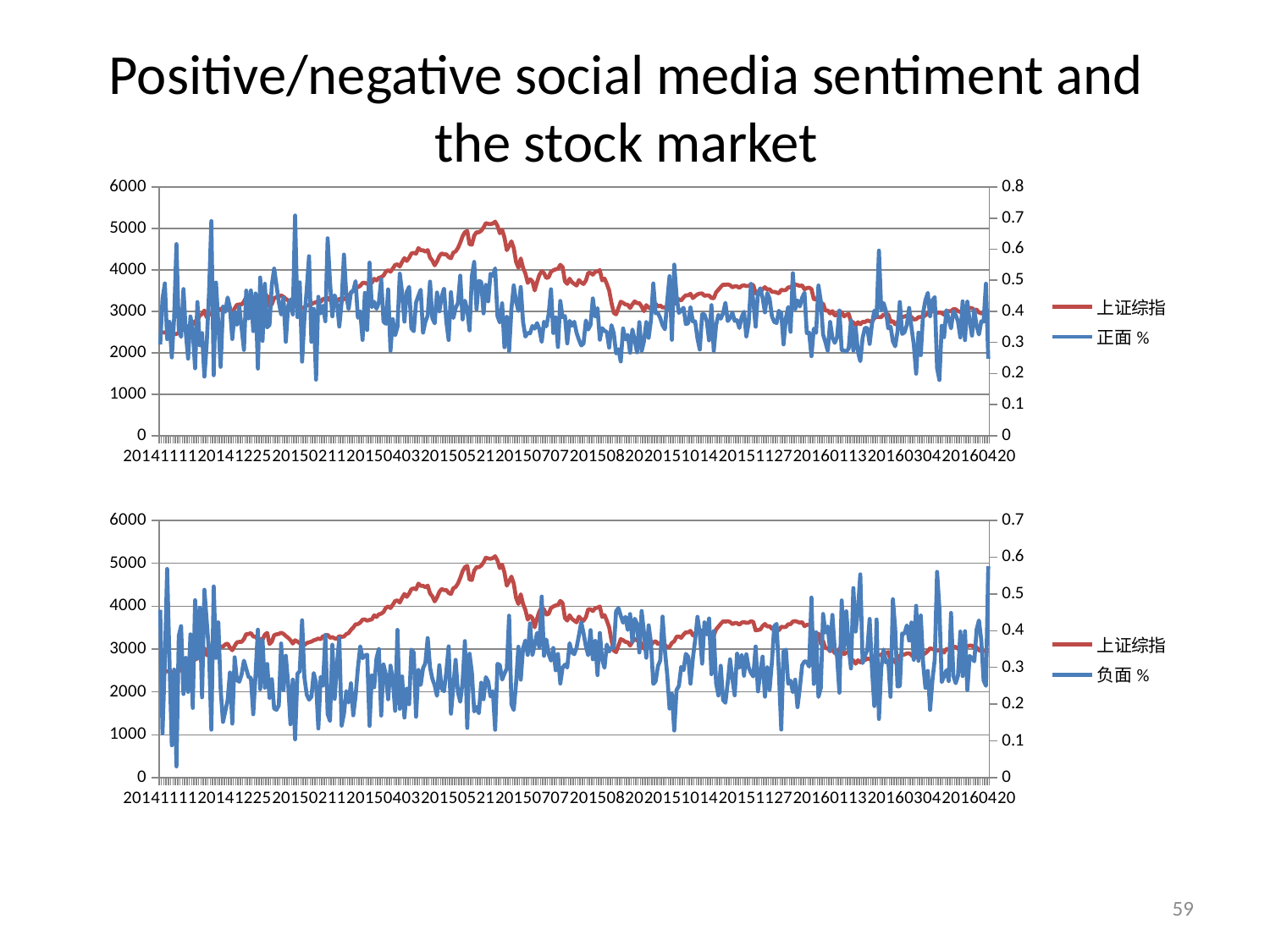

# Positive/negative social media sentiment and the stock market

### Chart

| Category | 上证综指 | 正面% |
|---|---|---|
| 20141111 | 2469.673 | 0.2932518451655521 |
| 20141112 | 2494.476 | 0.439599192241301 |
| 20141113 | 2485.6059999999998 | 0.49012893400969465 |
| 20141114 | 2478.824 | 0.310705274891991 |
| 20141117 | 2474.009 | 0.3662559455712959 |
| 20141118 | 2456.366 | 0.2518818327506074 |
| 20141119 | 2450.986 | 0.37948056209008696 |
| 20141120 | 2452.66 | 0.6167679808181846 |
| 20141121 | 2486.791 | 0.3403038993344059 |
| 20141124 | 2532.879 | 0.317794406825005 |
| 20141125 | 2567.597 | 0.4718805428121323 |
| 20141126 | 2604.345 | 0.33225457075937853 |
| 20141127 | 2630.486 | 0.247898077813211 |
| 20141128 | 2682.835000000003 | 0.3835767133527071 |
| 20141201 | 2680.155 | 0.33914664518964216 |
| 20141202 | 2763.545 | 0.216547554329159 |
| 20141203 | 2779.525 | 0.43010998077458645 |
| 20141204 | 2899.456 | 0.2908408166255604 |
| 20141205 | 2937.6469999999963 | 0.3300703948694442 |
| 20141208 | 3020.258 | 0.18993639839651633 |
| 20141209 | 2856.2689999999957 | 0.2949585699818869 |
| 20141210 | 2940.006 | 0.46112807300925296 |
| 20141211 | 2925.7429999999963 | 0.6907406153061868 |
| 20141212 | 2938.173 | 0.19429481096489 |
| 20141215 | 2953.421 | 0.49258478397266947 |
| 20141216 | 3021.518 | 0.35866621300327345 |
| 20141217 | 3061.02 | 0.221202181614781 |
| 20141218 | 3057.521 | 0.416096943491143 |
| 20141219 | 3108.59599999999 | 0.39848205101321077 |
| 20141222 | 3127.445 | 0.444642893677714 |
| 20141223 | 3032.612 | 0.41228964418178793 |
| 20141224 | 2972.532 | 0.31088486345607097 |
| 20141225 | 3072.536 | 0.3981670819699368 |
| 20141226 | 3157.603 | 0.35647027821341853 |
| 20141229 | 3168.016 | 0.414759953511806 |
| 20141230 | 3165.8150000000032 | 0.347284670683128 |
| 20141231 | 3234.677 | 0.275781413311239 |
| 20150105 | 3350.519 | 0.466934668410536 |
| 20150106 | 3351.446 | 0.3772744296235034 |
| 20150107 | 3373.954 | 0.467438816432232 |
| 20150108 | 3293.456 | 0.336533344698604 |
| 20150109 | 3285.412000000001 | 0.4576436612999755 |
| 20150112 | 3229.316000000001 | 0.21573003711447142 |
| 20150113 | 3235.301 | 0.5090767482258 |
| 20150114 | 3222.437 | 0.30478678291675265 |
| 20150115 | 3336.455 | 0.48894968751469453 |
| 20150116 | 3376.495 | 0.3483919093644589 |
| 20150119 | 3116.3510000000033 | 0.35614283503965666 |
| 20150120 | 3173.052 | 0.48579500203519554 |
| 20150121 | 3323.611 | 0.537768377875151 |
| 20150122 | 3343.344 | 0.483609507728426 |
| 20150123 | 3351.7639999999997 | 0.43057614877946665 |
| 20150126 | 3383.182 | 0.38980056546198966 |
| 20150127 | 3352.96 | 0.444918996041233 |
| 20150128 | 3305.738 | 0.30189670693395165 |
| 20150129 | 3262.305 | 0.417295295496846 |
| 20150130 | 3210.363 | 0.43838623492337553 |
| 20150202 | 3128.3 | 0.39003877811890153 |
| 20150203 | 3204.907 | 0.708785561003821 |
| 20150204 | 3174.1259999999997 | 0.3816047493997441 |
| 20150205 | 3136.531 | 0.49340839958896865 |
| 20150206 | 3075.907 | 0.23806706488438026 |
| 20150209 | 3095.124 | 0.377036592510109 |
| 20150210 | 3141.593 | 0.47049019925205066 |
| 20150211 | 3157.7039999999997 | 0.5776588270668499 |
| 20150212 | 3173.416 | 0.3018875548032545 |
| 20150213 | 3203.827 | 0.4085232560967368 |
| 20150216 | 3222.363 | 0.18009931845184426 |
| 20150217 | 3246.906 | 0.44704965864795493 |
| 20150225 | 3228.843 | 0.39360655140280854 |
| 20150226 | 3298.359 | 0.418249363860191 |
| 20150227 | 3310.303 | 0.3682570920215386 |
| 20150302 | 3336.284999999996 | 0.635376318891983 |
| 20150303 | 3263.052 | 0.49567226803576453 |
| 20150304 | 3279.533 | 0.38409118586175345 |
| 20150305 | 3248.476 | 0.45186737514744396 |
| 20150306 | 3241.1869999999963 | 0.42737114290297545 |
| 20150309 | 3302.408 | 0.35106894342441364 |
| 20150310 | 3286.0679999999998 | 0.43015306398777753 |
| 20150311 | 3290.9 | 0.5829037299399127 |
| 20150312 | 3349.323 | 0.4530929279574304 |
| 20150313 | 3372.9110000000032 | 0.4074029356574598 |
| 20150316 | 3449.305 | 0.4617029494688513 |
| 20150317 | 3502.847 | 0.46549853710721545 |
| 20150318 | 3577.301 | 0.497253528629566 |
| 20150319 | 3582.271 | 0.3791843326292245 |
| 20150320 | 3617.318 | 0.40028671438956753 |
| 20150323 | 3687.7279999999987 | 0.3079943807321913 |
| 20150324 | 3691.410000000001 | 0.4594822155701654 |
| 20150325 | 3660.726999999996 | 0.339763941450988 |
| 20150326 | 3682.095 | 0.556970490626817 |
| 20150327 | 3691.096 | 0.413546406441344 |
| 20150330 | 3786.5679999999998 | 0.4309702752549901 |
| 20150331 | 3747.899 | 0.40858847907659845 |
| 20150401 | 3810.294 | 0.42846770152907065 |
| 20150402 | 3825.7839999999997 | 0.5034183783576822 |
| 20150403 | 3863.929 | 0.36730360117965216 |
| 20150407 | 3961.378 | 0.359823036070776 |
| 20150408 | 3994.8110000000033 | 0.47078788350739 |
| 20150409 | 3957.534 | 0.27289247603244265 |
| 20150410 | 4034.310000000002 | 0.3749672527420674 |
| 20150413 | 4121.715 | 0.32304565694610893 |
| 20150414 | 4135.565000000001 | 0.349751768012583 |
| 20150415 | 4084.163 | 0.521415990523428 |
| 20150416 | 4194.823 | 0.46081684413993745 |
| 20150417 | 4287.295999999997 | 0.3668536117947549 |
| 20150420 | 4217.076999999999 | 0.4622931904302375 |
| 20150421 | 4293.623000000002 | 0.479041938933276 |
| 20150422 | 4398.494 | 0.3451271849229224 |
| 20150423 | 4414.508000000001 | 0.3358953663802898 |
| 20150424 | 4393.686000000002 | 0.428473584056725 |
| 20150427 | 4527.396000000003 | 0.449999888044038 |
| 20150428 | 4476.215 | 0.4697110317332929 |
| 20150429 | 4476.620000000004 | 0.33146001429952865 |
| 20150430 | 4441.655000000003 | 0.366200166572183 |
| 20150504 | 4480.464000000001 | 0.3865518974163001 |
| 20150505 | 4298.706 | 0.4958429095327325 |
| 20150506 | 4229.266000000001 | 0.377936104781503 |
| 20150507 | 4112.214000000001 | 0.3613341811581814 |
| 20150508 | 4205.9169999999995 | 0.4608585660421705 |
| 20150511 | 4333.584 | 0.40022426980790565 |
| 20150512 | 4401.219 | 0.44722480315472946 |
| 20150513 | 4375.76 | 0.473145838688603 |
| 20150514 | 4378.311000000002 | 0.36826663190546566 |
| 20150515 | 4308.691000000003 | 0.3078274822385935 |
| 20150518 | 4283.491 | 0.46179943762235975 |
| 20150519 | 4417.552000000002 | 0.37866777148624253 |
| 20150520 | 4446.288 | 0.4100101420434483 |
| 20150521 | 4529.422000000001 | 0.4267095233264083 |
| 20150522 | 4657.596000000001 | 0.515221534067024 |
| 20150525 | 4813.798 | 0.37407402497756165 |
| 20150526 | 4910.897000000002 | 0.43440967203164566 |
| 20150527 | 4941.714000000001 | 0.405699124669828 |
| 20150528 | 4620.266000000001 | 0.3386117556554745 |
| 20150529 | 4611.744 | 0.513917451904671 |
| 20150601 | 4828.737999999999 | 0.559337212739304 |
| 20150602 | 4910.527 | 0.40658679823389265 |
| 20150603 | 4909.977999999999 | 0.4984271973989699 |
| 20150604 | 4947.102000000004 | 0.4944912268470474 |
| 20150605 | 5023.096000000001 | 0.39352676984328316 |
| 20150608 | 5131.88099999999 | 0.4854226372341148 |
| 20150609 | 5113.534000000001 | 0.4323841101930588 |
| 20150610 | 5106.0359 | 0.5211091838125572 |
| 20150611 | 5121.592500000003 | 0.5143193172222086 |
| 20150612 | 5166.35 | 0.538563922983581 |
| 20150615 | 5062.9929 | 0.38447042171608553 |
| 20150616 | 4887.432 | 0.3643518718710345 |
| 20150617 | 4967.898300000002 | 0.4261077278348449 |
| 20150618 | 4785.356000000003 | 0.2844369133229629 |
| 20150619 | 4478.3643 | 0.382497791451433 |
| 20150623 | 4576.492200000002 | 0.271700649419916 |
| 20150624 | 4690.149700000001 | 0.4084484986976075 |
| 20150625 | 4527.778899999999 | 0.483679026797919 |
| 20150626 | 4192.8733999999995 | 0.43191752694265884 |
| 20150629 | 4053.0304 | 0.4014156941996638 |
| 20150630 | 4277.221900000001 | 0.47833004786622 |
| 20150701 | 4053.6997 | 0.3668282455114095 |
| 20150702 | 3912.7667999999962 | 0.31869686212270565 |
| 20150703 | 3686.9153000000033 | 0.3306859993357319 |
| 20150706 | 3775.9122 | 0.328993250018075 |
| 20150707 | 3727.1247999999987 | 0.353011027430974 |
| 20150708 | 3507.1923 | 0.34433715003158955 |
| 20150709 | 3709.330400000001 | 0.3621938813328509 |
| 20150710 | 3877.8034000000002 | 0.34304116155918 |
| 20150713 | 3970.3878 | 0.301697055098057 |
| 20150714 | 3924.4871 | 0.3668081345991183 |
| 20150715 | 3805.7033 | 0.3515717250038234 |
| 20150716 | 3823.1755 | 0.39110941247780545 |
| 20150717 | 3957.3516000000022 | 0.4712154759813811 |
| 20150720 | 3992.1096 | 0.3303229417783779 |
| 20150721 | 4017.6748 | 0.38092775196088796 |
| 20150722 | 4026.045 | 0.2853474243188173 |
| 20150723 | 4123.923400000001 | 0.4336621882709354 |
| 20150724 | 4070.908 | 0.381469803867476 |
| 20150727 | 3725.5582 | 0.38508979451593045 |
| 20150728 | 3663.0024 | 0.29688052043223245 |
| 20150729 | 3789.1679999999997 | 0.3695517646040705 |
| 20150730 | 3705.7655999999997 | 0.35390861311738453 |
| 20150731 | 3663.7255999999998 | 0.366651621473296 |
| 20150803 | 3622.9051 | 0.33044588628284316 |
| 20150804 | 3756.5448999999962 | 0.3089375112896128 |
| 20150805 | 3694.573300000003 | 0.290147077976171 |
| 20150806 | 3661.5392 | 0.29651568856386146 |
| 20150807 | 3744.2044999999957 | 0.3708870312806709 |
| 20150810 | 3928.4154000000012 | 0.3414566486898294 |
| 20150811 | 3927.9083 | 0.356567550775112 |
| 20150812 | 3886.3198 | 0.441728536854739 |
| 20150813 | 3954.5561 | 0.38330269206649353 |
| 20150814 | 3965.3349 | 0.41028949711220253 |
| 20150817 | 3993.6677 | 0.308596028518769 |
| 20150818 | 3748.1639 | 0.345923156255224 |
| 20150819 | 3794.1094 | 0.33746785398210577 |
| 20150820 | 3664.2907 | 0.3333945306200025 |
| 20150821 | 3507.7439999999997 | 0.2833044152418569 |
| 20150824 | 3209.905 | 0.355392157815237 |
| 20150825 | 2964.9674 | 0.3294560418466598 |
| 20150826 | 2927.287999999997 | 0.26431309121335045 |
| 20150827 | 3083.591200000001 | 0.27835997330898665 |
| 20150828 | 3232.3495 | 0.23868968979061 |
| 20150831 | 3205.9855 | 0.34493557533796665 |
| 20150901 | 3166.6239 | 0.30920148590086177 |
| 20150902 | 3160.1669999999963 | 0.324241155647151 |
| 20150907 | 3080.4201 | 0.2668313594827328 |
| 20150908 | 3170.4522 | 0.34148400932101264 |
| 20150909 | 3243.088899999996 | 0.30691350242765253 |
| 20150910 | 3197.893200000003 | 0.2679148823615615 |
| 20150911 | 3200.2337 | 0.365246002315719 |
| 20150914 | 3114.798 | 0.27191654865954046 |
| 20150915 | 3005.1722 | 0.3039097052741539 |
| 20150916 | 3152.2632 | 0.3652887496335445 |
| 20150917 | 3086.0611 | 0.3147303456695593 |
| 20150918 | 3097.9172000000012 | 0.37152809840055145 |
| 20150921 | 3156.5399 | 0.4899074226849834 |
| 20150922 | 3185.6187 | 0.3943499647162548 |
| 20150923 | 3115.8881 | 0.394392220414137 |
| 20150924 | 3142.686899999995 | 0.3784862705546359 |
| 20150925 | 3092.347 | 0.3550957118816435 |
| 20150928 | 3100.7559 | 0.342355526612426 |
| 20150929 | 3038.1367999999998 | 0.4341989684884903 |
| 20150930 | 3052.7814 | 0.513384713793289 |
| 20151008 | 3143.3573000000033 | 0.3082835253576569 |
| 20151009 | 3183.1516 | 0.5505485297696006 |
| 20151012 | 3287.6623999999997 | 0.44938760533705696 |
| 20151013 | 3293.2301 | 0.395051322432579 |
| 20151014 | 3262.4414 | 0.402164330128001 |
| 20151015 | 3338.073 | 0.4117015743076595 |
| 20151016 | 3391.3516000000022 | 0.35894662187499865 |
| 20151019 | 3386.7003 | 0.36147954585895553 |
| 20151020 | 3425.3303000000033 | 0.4134979168482761 |
| 20151021 | 3320.6761 | 0.3675805136642441 |
| 20151022 | 3368.7387999999987 | 0.36782815527017465 |
| 20151023 | 3412.4338000000002 | 0.3122201946882173 |
| 20151026 | 3429.5808999999963 | 0.2770670762070321 |
| 20151027 | 3434.3360000000002 | 0.3905179863105519 |
| 20151028 | 3375.1961 | 0.39054613118666265 |
| 20151029 | 3387.3154000000022 | 0.36765954391343 |
| 20151030 | 3382.5612 | 0.30650685965529645 |
| 20151102 | 3325.0845999999997 | 0.4201246903161833 |
| 20151103 | 3316.6954 | 0.27246863651444153 |
| 20151104 | 3459.6396 | 0.35556735225425146 |
| 20151105 | 3522.8185 | 0.38882899216736116 |
| 20151106 | 3590.0324 | 0.37645658762577977 |
| 20151109 | 3646.8811000000032 | 0.3943182071469451 |
| 20151110 | 3640.4853 | 0.4275994997419424 |
| 20151111 | 3650.2493999999997 | 0.36898506799267616 |
| 20151112 | 3632.9016 | 0.378664579749486 |
| 20151113 | 3580.8388 | 0.395751729763112 |
| 20151116 | 3606.9574000000002 | 0.36946249217207877 |
| 20151117 | 3604.7951 | 0.37150438570378164 |
| 20151118 | 3568.4676 | 0.3462285600582665 |
| 20151119 | 3617.062 | 0.38204240163575653 |
| 20151120 | 3630.4995 | 0.3989240490748572 |
| 20151123 | 3610.3195000000032 | 0.31926922482622 |
| 20151124 | 3616.1125 | 0.3623679655480489 |
| 20151125 | 3647.930000000001 | 0.488575953476491 |
| 20151126 | 3635.5521 | 0.4340373183103399 |
| 20151127 | 3436.303 | 0.35056781024864964 |
| 20151130 | 3445.4048 | 0.46028694590463065 |
| 20151201 | 3456.3085 | 0.474197265770979 |
| 20151202 | 3536.9051 | 0.4435302594777579 |
| 20151203 | 3584.8237 | 0.396732535141167 |
| 20151204 | 3524.992 | 0.459429924887117 |
| 20151207 | 3536.9272 | 0.440938535046077 |
| 20151208 | 3470.0697999999998 | 0.38386187031139846 |
| 20151209 | 3472.4394 | 0.3660939645976745 |
| 20151210 | 3455.4951000000033 | 0.36231921320302846 |
| 20151211 | 3434.5813 | 0.4017472720467868 |
| 20151214 | 3520.6681999999987 | 0.3945584389458689 |
| 20151215 | 3510.354000000001 | 0.293609986212328 |
| 20151216 | 3516.186699999996 | 0.3783728722256692 |
| 20151217 | 3579.999 | 0.414132306143958 |
| 20151218 | 3578.964 | 0.33397715491205365 |
| 20151221 | 3642.472 | 0.522929998405038 |
| 20151222 | 3651.7669999999957 | 0.40674847127026953 |
| 20151223 | 3636.0889999999963 | 0.435625378608105 |
| 20151224 | 3612.485 | 0.41581502047833274 |
| 20151225 | 3627.914 | 0.444007489585144 |
| 20151228 | 3533.779 | 0.46019702267314955 |
| 20151229 | 3563.736 | 0.32997905831066365 |
| 20151230 | 3572.876 | 0.33128821321645796 |
| 20151231 | 3539.182 | 0.255766927995325 |
| 20160104 | 3296.258 | 0.3441837150998098 |
| 20160105 | 3287.711 | 0.3306484845375595 |
| 20160106 | 3361.84 | 0.4833152787801064 |
| 20160107 | 3125.002 | 0.4330263980565154 |
| 20160108 | 3186.412000000001 | 0.3251918981985414 |
| 20160111 | 3016.7039999999997 | 0.30040896263738953 |
| 20160112 | 3022.861 | 0.272556874670727 |
| 20160113 | 2949.597 | 0.3660440195094735 |
| 20160114 | 3007.6489999999962 | 0.3157422558947874 |
| 20160115 | 2900.9698 | 0.2984784433258909 |
| 20160118 | 2913.8367 | 0.3160290236202384 |
| 20160119 | 3007.7393 | 0.4027851158244655 |
| 20160120 | 2976.694 | 0.2748408637674318 |
| 20160121 | 2880.482 | 0.273561555359537 |
| 20160122 | 2916.562 | 0.27055969053010975 |
| 20160125 | 2938.515 | 0.2806477346011765 |
| 20160126 | 2749.784999999996 | 0.37097175406574245 |
| 20160127 | 2735.558 | 0.27401039517079845 |
| 20160128 | 2655.661 | 0.3475444965924341 |
| 20160129 | 2737.6 | 0.26924479070641 |
| 20160201 | 2688.854000000001 | 0.23939341640833423 |
| 20160202 | 2749.57 | 0.3149032177810774 |
| 20160203 | 2739.246999999996 | 0.34673887299585465 |
| 20160204 | 2781.023 | 0.346100154166668 |
| 20160205 | 2763.492 | 0.29503515149973175 |
| 20160215 | 2746.196 | 0.35834836073635046 |
| 20160216 | 2836.571 | 0.402441724840941 |
| 20160217 | 2867.338 | 0.3832218811856709 |
| 20160218 | 2862.893000000003 | 0.595738541755841 |
| 20160219 | 2860.021 | 0.403891890601494 |
| 20160222 | 2927.175 | 0.42670307488795245 |
| 20160223 | 2903.3310000000033 | 0.40140422918276664 |
| 20160224 | 2928.896 | 0.3452878885500523 |
| 20160225 | 2741.2449999999963 | 0.3513257838632109 |
| 20160226 | 2767.21 | 0.30347989226954497 |
| 20160229 | 2687.979 | 0.2873324446433388 |
| 20160301 | 2733.17 | 0.3355941581591663 |
| 20160302 | 2849.681 | 0.43007089608147253 |
| 20160303 | 2859.758 | 0.3271671967269091 |
| 20160304 | 2874.1469999999963 | 0.33282889325988574 |
| 20160307 | 2897.34 | 0.3563003596180053 |
| 20160308 | 2901.387 | 0.41130395516021745 |
| 20160309 | 2862.556 | 0.3478818302082025 |
| 20160310 | 2804.7259999999997 | 0.2935425664926274 |
| 20160311 | 2810.307 | 0.199395572148411 |
| 20160314 | 2859.499 | 0.3314330948273703 |
| 20160315 | 2864.368 | 0.259159065068055 |
| 20160316 | 2870.430000000001 | 0.3956467794293528 |
| 20160317 | 2904.8320000000012 | 0.4363878455575518 |
| 20160318 | 2955.15 | 0.459485633931731 |
| 20160321 | 3018.802 | 0.38428021086956166 |
| 20160322 | 2999.363 | 0.43561292684293246 |
| 20160323 | 3009.96 | 0.44603023083133747 |
| 20160324 | 2960.970000000001 | 0.216643543222619 |
| 20160325 | 2979.434 | 0.178892855371513 |
| 20160328 | 2957.82 | 0.353602335706181 |
| 20160329 | 2919.8320000000012 | 0.3167690864921279 |
| 20160330 | 3000.645 | 0.4038263237761515 |
| 20160331 | 3003.9150000000022 | 0.3765947094412053 |
| 20160401 | 3009.53 | 0.345349447805319 |
| 20160405 | 3053.065 | 0.400407413533308 |
| 20160406 | 3050.592 | 0.3885815622740009 |
| 20160407 | 3008.42 | 0.3678821744861084 |
| 20160408 | 2984.958 | 0.3159799172223168 |
| 20160411 | 3033.957 | 0.43230579162948296 |
| 20160412 | 3023.6459999999997 | 0.3072824377258355 |
| 20160413 | 3066.638 | 0.4314477995357525 |
| 20160414 | 3082.362 | 0.3689101975935065 |
| 20160415 | 3078.117 | 0.32180969074347265 |
| 20160418 | 3033.66 | 0.4049040864530651 |
| 20160419 | 3042.823 | 0.352343426040431 |
| 20160420 | 2972.584 | 0.32553697113399666 |
| 20160421 | 2952.8910000000033 | 0.368195947155133 |
| 20160422 | 2959.24 | 0.3671173419375233 |
| 20160425 | 2946.67 | 0.4892408024948605 |
| 20160426 | 2964.7 | 0.24758653974186925 |

### Chart

| Category | 上证综指 | 负面% |
|---|---|---|
| 20141111 | 2469.673 | 0.45691862024668445 |
| 20141112 | 2494.476 | 0.12025379496356213 |
| 20141113 | 2485.6059999999998 | 0.317393028318229 |
| 20141114 | 2478.824 | 0.568022104640223 |
| 20141117 | 2474.009 | 0.31635443144748465 |
| 20141118 | 2456.366 | 0.08789869829977325 |
| 20141119 | 2450.986 | 0.29394287163036453 |
| 20141120 | 2452.66 | 0.03058800503810769 |
| 20141121 | 2486.791 | 0.3860949999733539 |
| 20141124 | 2532.879 | 0.4124205710067355 |
| 20141125 | 2567.597 | 0.2276086543757588 |
| 20141126 | 2604.345 | 0.326112026620324 |
| 20141127 | 2630.486 | 0.233261074020339 |
| 20141128 | 2682.835000000003 | 0.39015250882983565 |
| 20141201 | 2680.155 | 0.189661866139784 |
| 20141202 | 2763.545 | 0.4830378261674544 |
| 20141203 | 2779.525 | 0.32440926169918965 |
| 20141204 | 2899.456 | 0.4626574444371538 |
| 20141205 | 2937.6469999999963 | 0.218432722727758 |
| 20141208 | 3020.258 | 0.5113775256553026 |
| 20141209 | 2856.2689999999957 | 0.42638385193856265 |
| 20141210 | 2940.006 | 0.3410589016440608 |
| 20141211 | 2925.7429999999963 | 0.130334099946939 |
| 20141212 | 2938.173 | 0.520415627710535 |
| 20141215 | 2953.421 | 0.3259584914298081 |
| 20141216 | 3021.518 | 0.4225887165476995 |
| 20141217 | 3061.02 | 0.2400622329867703 |
| 20141218 | 3057.521 | 0.151532760122583 |
| 20141219 | 3108.59599999999 | 0.180717166621513 |
| 20141222 | 3127.445 | 0.21071989057348045 |
| 20141223 | 3032.612 | 0.2859513084898674 |
| 20141224 | 2972.532 | 0.14690433575972342 |
| 20141225 | 3072.536 | 0.3276108235748239 |
| 20141226 | 3157.603 | 0.26509100712132555 |
| 20141229 | 3168.016 | 0.260861367474191 |
| 20141230 | 3165.8150000000032 | 0.280517524087355 |
| 20141231 | 3234.677 | 0.3182879462251663 |
| 20150105 | 3350.519 | 0.29582695608773946 |
| 20150106 | 3351.446 | 0.2736541386249389 |
| 20150107 | 3373.954 | 0.27137087360962786 |
| 20150108 | 3293.456 | 0.172526328063999 |
| 20150109 | 3285.412000000001 | 0.279797711134318 |
| 20150112 | 3229.316000000001 | 0.4028126912899131 |
| 20150113 | 3235.301 | 0.240358900610006 |
| 20150114 | 3222.437 | 0.37499980891881646 |
| 20150115 | 3336.455 | 0.24485341417627032 |
| 20150116 | 3376.495 | 0.30927770866518 |
| 20150119 | 3116.3510000000033 | 0.21704271482508322 |
| 20150120 | 3173.052 | 0.2678238439659905 |
| 20150121 | 3323.611 | 0.18775292728151488 |
| 20150122 | 3343.344 | 0.18475160288976422 |
| 20150123 | 3351.7639999999997 | 0.1962647562821332 |
| 20150126 | 3383.182 | 0.36513962572016 |
| 20150127 | 3352.96 | 0.238362925697621 |
| 20150128 | 3305.738 | 0.3316967255690295 |
| 20150129 | 3262.305 | 0.2553350157233948 |
| 20150130 | 3210.363 | 0.14549120465775126 |
| 20150202 | 3128.3 | 0.266717511663973 |
| 20150203 | 3204.907 | 0.104237052610547 |
| 20150204 | 3174.1259999999997 | 0.282819624424387 |
| 20150205 | 3136.531 | 0.28959099753211 |
| 20150206 | 3075.907 | 0.4283608634473019 |
| 20150209 | 3095.124 | 0.2731577873054065 |
| 20150210 | 3141.593 | 0.22565808233981588 |
| 20150211 | 3157.7039999999997 | 0.212157774873195 |
| 20150212 | 3173.416 | 0.21980068686913526 |
| 20150213 | 3203.827 | 0.2847216364215746 |
| 20150216 | 3222.363 | 0.2586358207434996 |
| 20150217 | 3246.906 | 0.133754711012672 |
| 20150225 | 3228.843 | 0.274172238599993 |
| 20150226 | 3298.359 | 0.250158625735055 |
| 20150227 | 3310.303 | 0.38850622630618 |
| 20150302 | 3336.284999999996 | 0.173319714950951 |
| 20150303 | 3263.052 | 0.154157040977556 |
| 20150304 | 3279.533 | 0.3617197728860574 |
| 20150305 | 3248.476 | 0.21441063063223742 |
| 20150306 | 3241.1869999999963 | 0.308396477224982 |
| 20150309 | 3302.408 | 0.3800384842863033 |
| 20150310 | 3286.0679999999998 | 0.14152165467177688 |
| 20150311 | 3290.9 | 0.17385117970261688 |
| 20150312 | 3349.323 | 0.235514296228609 |
| 20150313 | 3372.9110000000032 | 0.204388732113204 |
| 20150316 | 3449.305 | 0.256764187798585 |
| 20150317 | 3502.847 | 0.16959391847297622 |
| 20150318 | 3577.301 | 0.22270317928810188 |
| 20150319 | 3582.271 | 0.2984020273519334 |
| 20150320 | 3617.318 | 0.3574169150708869 |
| 20150323 | 3687.7279999999987 | 0.3250921677894849 |
| 20150324 | 3691.410000000001 | 0.33214933713276146 |
| 20150325 | 3660.726999999996 | 0.334773644687775 |
| 20150326 | 3682.095 | 0.14090059800357088 |
| 20150327 | 3691.096 | 0.277991673663489 |
| 20150330 | 3786.5679999999998 | 0.245976617310152 |
| 20150331 | 3747.899 | 0.3249610976476519 |
| 20150401 | 3810.294 | 0.349967816787328 |
| 20150402 | 3825.7839999999997 | 0.16890296021073 |
| 20150403 | 3863.929 | 0.3080150363562543 |
| 20150407 | 3961.378 | 0.28097209151548164 |
| 20150408 | 3994.8110000000033 | 0.21319391257269132 |
| 20150409 | 3957.534 | 0.3047653367689879 |
| 20150410 | 4034.310000000002 | 0.267275453223159 |
| 20150413 | 4121.715 | 0.181877692553033 |
| 20150414 | 4135.565000000001 | 0.40217664113159 |
| 20150415 | 4084.163 | 0.18718558038203426 |
| 20150416 | 4194.823 | 0.275152334139773 |
| 20150417 | 4287.295999999997 | 0.16339351656873888 |
| 20150420 | 4217.076999999999 | 0.24206430281912342 |
| 20150421 | 4293.623000000002 | 0.19969921595981788 |
| 20150422 | 4398.494 | 0.3484370313146025 |
| 20150423 | 4414.508000000001 | 0.34058437070911846 |
| 20150424 | 4393.686000000002 | 0.165570465563257 |
| 20150427 | 4527.396000000003 | 0.2931518765870643 |
| 20150428 | 4476.215 | 0.25226147030193374 |
| 20150429 | 4476.620000000004 | 0.29793945517375 |
| 20150430 | 4441.655000000003 | 0.31133273984798066 |
| 20150504 | 4480.464000000001 | 0.3799741552052469 |
| 20150505 | 4298.706 | 0.2995456911605804 |
| 20150506 | 4229.266000000001 | 0.26908620214789253 |
| 20150507 | 4112.214000000001 | 0.25088081002594453 |
| 20150508 | 4205.9169999999995 | 0.222381982988024 |
| 20150511 | 4333.584 | 0.3057443826294924 |
| 20150512 | 4401.219 | 0.242227797233413 |
| 20150513 | 4375.76 | 0.23500374419796233 |
| 20150514 | 4378.311000000002 | 0.28698938527611845 |
| 20150515 | 4308.691000000003 | 0.35734447908250877 |
| 20150518 | 4283.491 | 0.1738130070365602 |
| 20150519 | 4417.552000000002 | 0.246130728415029 |
| 20150520 | 4446.288 | 0.320435783623316 |
| 20150521 | 4529.422000000001 | 0.23218988300842122 |
| 20150522 | 4657.596000000001 | 0.2063611607443042 |
| 20150525 | 4813.798 | 0.259528364430317 |
| 20150526 | 4910.897000000002 | 0.371709047827372 |
| 20150527 | 4941.714000000001 | 0.13526026447748132 |
| 20150528 | 4620.266000000001 | 0.3373254342672139 |
| 20150529 | 4611.744 | 0.28572507850837575 |
| 20150601 | 4828.737999999999 | 0.179935114333048 |
| 20150602 | 4910.527 | 0.192586264642099 |
| 20150603 | 4909.977999999999 | 0.175300875139497 |
| 20150604 | 4947.102000000004 | 0.258332608607285 |
| 20150605 | 5023.096000000001 | 0.21319983917129445 |
| 20150608 | 5131.88099999999 | 0.27348600630404396 |
| 20150609 | 5113.534000000001 | 0.2610664498299615 |
| 20150610 | 5106.0359 | 0.22058432713595888 |
| 20150611 | 5121.592500000003 | 0.2352536747057588 |
| 20150612 | 5166.35 | 0.130267332398158 |
| 20150615 | 5062.9929 | 0.309650055941481 |
| 20150616 | 4887.432 | 0.30629789305159 |
| 20150617 | 4967.898300000002 | 0.266579542229574 |
| 20150618 | 4785.356000000003 | 0.2830825570516363 |
| 20150619 | 4478.3643 | 0.296642358378673 |
| 20150623 | 4576.492200000002 | 0.44091664392704577 |
| 20150624 | 4690.149700000001 | 0.199460096038687 |
| 20150625 | 4527.778899999999 | 0.1839837326351693 |
| 20150626 | 4192.8733999999995 | 0.25825774096311555 |
| 20150629 | 4053.0304 | 0.356228049405962 |
| 20150630 | 4277.221900000001 | 0.2665150525969265 |
| 20150701 | 4053.6997 | 0.3519937616144529 |
| 20150702 | 3912.7667999999962 | 0.3733151618128572 |
| 20150703 | 3686.9153000000033 | 0.3341588228250498 |
| 20150706 | 3775.9122 | 0.419918156616586 |
| 20150707 | 3727.1247999999987 | 0.33365260468928465 |
| 20150708 | 3507.1923 | 0.36174587003838893 |
| 20150709 | 3709.330400000001 | 0.39396808917117665 |
| 20150710 | 3877.8034000000002 | 0.3540230053901515 |
| 20150713 | 3970.3878 | 0.4928277220582304 |
| 20150714 | 3924.4871 | 0.33160285504430553 |
| 20150715 | 3805.7033 | 0.37578815355586165 |
| 20150716 | 3823.1755 | 0.3364018892672041 |
| 20150717 | 3957.3516000000022 | 0.31848848277193254 |
| 20150720 | 3992.1096 | 0.3530207741040709 |
| 20150721 | 4017.6748 | 0.292113457557595 |
| 20150722 | 4026.045 | 0.3365844320259588 |
| 20150723 | 4123.923400000001 | 0.255997515976514 |
| 20150724 | 4070.908 | 0.299033288627788 |
| 20150727 | 3725.5582 | 0.307599826720633 |
| 20150728 | 3663.0024 | 0.299713801693932 |
| 20150729 | 3789.1679999999997 | 0.3660214655147688 |
| 20150730 | 3705.7655999999997 | 0.3412000872770765 |
| 20150731 | 3663.7255999999998 | 0.33594839164138945 |
| 20150803 | 3622.9051 | 0.3540825275808028 |
| 20150804 | 3756.5448999999962 | 0.38718829697003965 |
| 20150805 | 3694.573300000003 | 0.4228402829546461 |
| 20150806 | 3661.5392 | 0.39315126392793553 |
| 20150807 | 3744.2044999999957 | 0.35715956843494145 |
| 20150810 | 3928.4154000000012 | 0.33329169433509 |
| 20150811 | 3927.9083 | 0.40152396497843645 |
| 20150812 | 3886.3198 | 0.322113758518446 |
| 20150813 | 3954.5561 | 0.3721101310155435 |
| 20150814 | 3965.3349 | 0.2790406318644195 |
| 20150817 | 3993.6677 | 0.393664719869069 |
| 20150818 | 3748.1639 | 0.32151019558028865 |
| 20150819 | 3794.1094 | 0.29886186997617653 |
| 20150820 | 3664.2907 | 0.362355540488903 |
| 20150821 | 3507.7439999999997 | 0.3432734892007475 |
| 20150824 | 3209.905 | 0.35455062501069046 |
| 20150825 | 2964.9674 | 0.3539269902118228 |
| 20150826 | 2927.287999999997 | 0.4528817422024725 |
| 20150827 | 3083.591200000001 | 0.4615315671739524 |
| 20150828 | 3232.3495 | 0.4408446691781744 |
| 20150831 | 3205.9855 | 0.42172199468934946 |
| 20150901 | 3166.6239 | 0.4377966419098048 |
| 20150902 | 3160.1669999999963 | 0.4020863778699379 |
| 20150907 | 3080.4201 | 0.4453573105312669 |
| 20150908 | 3170.4522 | 0.369143517183366 |
| 20150909 | 3243.088899999996 | 0.43265675551421845 |
| 20150910 | 3197.893200000003 | 0.41867576389919053 |
| 20150911 | 3200.2337 | 0.3408079860308925 |
| 20150914 | 3114.798 | 0.4535226443368535 |
| 20150915 | 3005.1722 | 0.39462392009869546 |
| 20150916 | 3152.2632 | 0.32638724672826264 |
| 20150917 | 3086.0611 | 0.41460155913779 |
| 20150918 | 3097.9172000000012 | 0.36754654586750946 |
| 20150921 | 3156.5399 | 0.255121828818612 |
| 20150922 | 3185.6187 | 0.261597089656639 |
| 20150923 | 3115.8881 | 0.3036787213403469 |
| 20150924 | 3142.686899999995 | 0.319009029421345 |
| 20150925 | 3092.347 | 0.43845929795419153 |
| 20150928 | 3100.7559 | 0.3461935583219916 |
| 20150929 | 3038.1367999999998 | 0.279437547664597 |
| 20150930 | 3052.7814 | 0.18808065055731232 |
| 20151008 | 3143.3573000000033 | 0.22781243376129745 |
| 20151009 | 3183.1516 | 0.12811555702628297 |
| 20151012 | 3287.6623999999997 | 0.23822538198612342 |
| 20151013 | 3293.2301 | 0.24945038077327938 |
| 20151014 | 3262.4414 | 0.3012949676748159 |
| 20151015 | 3338.073 | 0.292283368101522 |
| 20151016 | 3391.3516000000022 | 0.33693534326894553 |
| 20151019 | 3386.7003 | 0.3290146249951955 |
| 20151020 | 3425.3303000000033 | 0.25564388758913575 |
| 20151021 | 3320.6761 | 0.3241689300080273 |
| 20151022 | 3368.7387999999987 | 0.3748776407220775 |
| 20151023 | 3412.4338000000002 | 0.437679734595704 |
| 20151026 | 3429.5808999999963 | 0.3926518611027679 |
| 20151027 | 3434.3360000000002 | 0.3101832089074468 |
| 20151028 | 3375.1961 | 0.422653849578114 |
| 20151029 | 3387.3154000000022 | 0.389512988853248 |
| 20151030 | 3382.5612 | 0.4332651341455199 |
| 20151102 | 3325.0845999999997 | 0.28142586366926997 |
| 20151103 | 3316.6954 | 0.3988310457793874 |
| 20151104 | 3459.6396 | 0.25723263276858355 |
| 20151105 | 3522.8185 | 0.223603847412088 |
| 20151106 | 3590.0324 | 0.30445043754086953 |
| 20151109 | 3646.8811000000032 | 0.2109317687250002 |
| 20151110 | 3640.4853 | 0.203663153114725 |
| 20151111 | 3650.2493999999997 | 0.258800182313234 |
| 20151112 | 3632.9016 | 0.321940579360349 |
| 20151113 | 3580.8388 | 0.268545231325405 |
| 20151116 | 3606.9574000000002 | 0.224117781105759 |
| 20151117 | 3604.7951 | 0.33750067850489096 |
| 20151118 | 3568.4676 | 0.29900244891498046 |
| 20151119 | 3617.062 | 0.3342609423382015 |
| 20151120 | 3630.4995 | 0.2772560956464671 |
| 20151123 | 3610.3195000000032 | 0.33582059637597417 |
| 20151124 | 3616.1125 | 0.300190105013355 |
| 20151125 | 3647.930000000001 | 0.2844748823009699 |
| 20151126 | 3635.5521 | 0.27519969811197575 |
| 20151127 | 3436.303 | 0.356983090481553 |
| 20151130 | 3445.4048 | 0.23464451862847888 |
| 20151201 | 3456.3085 | 0.2852297901905524 |
| 20151202 | 3536.9051 | 0.32934489273832845 |
| 20151203 | 3584.8237 | 0.220206078411318 |
| 20151204 | 3524.992 | 0.3002850891659695 |
| 20151207 | 3536.9272 | 0.239230198633853 |
| 20151208 | 3470.0697999999998 | 0.315141822081205 |
| 20151209 | 3472.4394 | 0.4121686685912624 |
| 20151210 | 3455.4951000000033 | 0.41850478553248077 |
| 20151211 | 3434.5813 | 0.286668816411611 |
| 20151214 | 3520.6681999999987 | 0.1306994454675492 |
| 20151215 | 3510.354000000001 | 0.34414177202839674 |
| 20151216 | 3516.186699999996 | 0.34832420861939045 |
| 20151217 | 3579.999 | 0.255305949549574 |
| 20151218 | 3578.964 | 0.2639199382778735 |
| 20151221 | 3642.472 | 0.2324650352243333 |
| 20151222 | 3651.7669999999957 | 0.266646762880232 |
| 20151223 | 3636.0889999999963 | 0.19186691047029422 |
| 20151224 | 3612.485 | 0.24421063948343433 |
| 20151225 | 3627.914 | 0.3059839904638955 |
| 20151228 | 3533.779 | 0.3165573596052633 |
| 20151229 | 3563.736 | 0.315065153732193 |
| 20151230 | 3572.876 | 0.302220336477062 |
| 20151231 | 3539.182 | 0.4900644108408375 |
| 20160104 | 3296.258 | 0.2548830443596974 |
| 20160105 | 3287.711 | 0.3956393789877334 |
| 20160106 | 3361.84 | 0.21965439619426633 |
| 20160107 | 3125.002 | 0.243816259272583 |
| 20160108 | 3186.412000000001 | 0.445473831497285 |
| 20160111 | 3016.7039999999997 | 0.3950542615187985 |
| 20160112 | 3022.861 | 0.41160425078142 |
| 20160113 | 2949.597 | 0.345626146809376 |
| 20160114 | 3007.6489999999962 | 0.4428602327870881 |
| 20160115 | 2900.9698 | 0.348997147245629 |
| 20160118 | 2913.8367 | 0.33087017204236796 |
| 20160119 | 3007.7393 | 0.23114617004633922 |
| 20160120 | 2976.694 | 0.482369139710527 |
| 20160121 | 2880.482 | 0.349057155865278 |
| 20160122 | 2916.562 | 0.45278189337395264 |
| 20160125 | 2938.515 | 0.35546450595316154 |
| 20160126 | 2749.784999999996 | 0.29707203597628246 |
| 20160127 | 2735.558 | 0.5162562463027135 |
| 20160128 | 2655.661 | 0.3976383468928786 |
| 20160129 | 2737.6 | 0.4587511248587067 |
| 20160201 | 2688.854000000001 | 0.5533775503981386 |
| 20160202 | 2749.57 | 0.31167389129626766 |
| 20160203 | 2739.246999999996 | 0.3318946302456838 |
| 20160204 | 2781.023 | 0.34768187462797445 |
| 20160205 | 2763.492 | 0.43203506909280165 |
| 20160215 | 2746.196 | 0.29810704952433376 |
| 20160216 | 2836.571 | 0.1946683219814682 |
| 20160217 | 2867.338 | 0.4305200884793854 |
| 20160218 | 2862.893000000003 | 0.159642640106689 |
| 20160219 | 2860.021 | 0.298171182758481 |
| 20160222 | 2927.175 | 0.3488281504990585 |
| 20160223 | 2903.3310000000033 | 0.3133724404475655 |
| 20160224 | 2928.896 | 0.31938844580153564 |
| 20160225 | 2741.2449999999963 | 0.21979572456886826 |
| 20160226 | 2767.21 | 0.4857628290394315 |
| 20160229 | 2687.979 | 0.4048615428478984 |
| 20160301 | 2733.17 | 0.248059315530558 |
| 20160302 | 2849.681 | 0.249103556233498 |
| 20160303 | 2859.758 | 0.3924595733787948 |
| 20160304 | 2874.1469999999963 | 0.3919831914876839 |
| 20160307 | 2897.34 | 0.414460222828709 |
| 20160308 | 2901.387 | 0.373261554634484 |
| 20160309 | 2862.556 | 0.422345213111599 |
| 20160310 | 2804.7259999999997 | 0.320573573800669 |
| 20160311 | 2810.307 | 0.467778586248037 |
| 20160314 | 2859.499 | 0.31794638053390645 |
| 20160315 | 2864.368 | 0.44133083115107 |
| 20160316 | 2870.430000000001 | 0.3100849493122229 |
| 20160317 | 2904.8320000000012 | 0.2441567499105158 |
| 20160318 | 2955.15 | 0.2903745577730895 |
| 20160321 | 3018.802 | 0.184179354368825 |
| 20160322 | 2999.363 | 0.2658082976377448 |
| 20160323 | 3009.96 | 0.3216118536327874 |
| 20160324 | 2960.970000000001 | 0.5601208845690356 |
| 20160325 | 2979.434 | 0.460532246469899 |
| 20160328 | 2957.82 | 0.2601386734749044 |
| 20160329 | 2919.8320000000012 | 0.275493323442225 |
| 20160330 | 3000.645 | 0.29230075980891446 |
| 20160331 | 3003.9150000000022 | 0.2627994816481068 |
| 20160401 | 3009.53 | 0.4483453817482221 |
| 20160405 | 3053.065 | 0.27706445797277945 |
| 20160406 | 3050.592 | 0.2569133508781237 |
| 20160407 | 3008.42 | 0.277455914923305 |
| 20160408 | 2984.958 | 0.39757967436477704 |
| 20160411 | 3033.957 | 0.27627101074008475 |
| 20160412 | 3023.6459999999997 | 0.39871059310039353 |
| 20160413 | 3066.638 | 0.238304288320743 |
| 20160414 | 3082.362 | 0.331259241071567 |
| 20160415 | 3078.117 | 0.32475607414915153 |
| 20160418 | 3033.66 | 0.316411408427329 |
| 20160419 | 3042.823 | 0.403636427773014 |
| 20160420 | 2972.584 | 0.42810092385451065 |
| 20160421 | 2952.8910000000033 | 0.37342141230829246 |
| 20160422 | 2959.24 | 0.26470788606622275 |
| 20160425 | 2946.67 | 0.249782773004217 |
| 20160426 | 2964.7 | 0.575223069641784 |
59